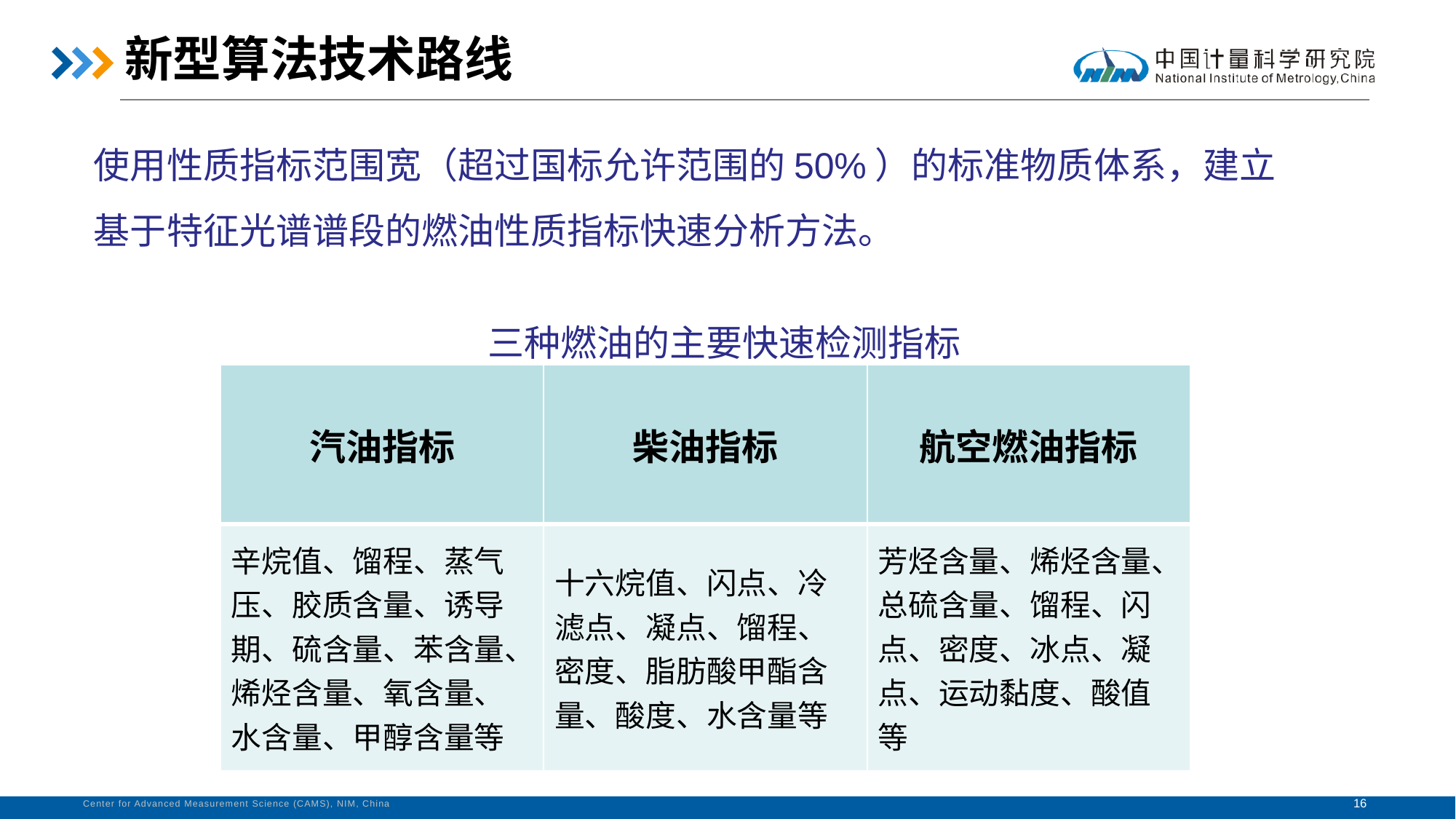

新型算法技术路线
使用性质指标范围宽（超过国标允许范围的50%）的标准物质体系，建立基于特征光谱谱段的燃油性质指标快速分析方法。
三种燃油的主要快速检测指标
| 汽油指标 | 柴油指标 | 航空燃油指标 |
| --- | --- | --- |
| 辛烷值、馏程、蒸气压、胶质含量、诱导期、硫含量、苯含量、烯烃含量、氧含量、水含量、甲醇含量等 | 十六烷值、闪点、冷滤点、凝点、馏程、密度、脂肪酸甲酯含量、酸度、水含量等 | 芳烃含量、烯烃含量、总硫含量、馏程、闪点、密度、冰点、凝点、运动黏度、酸值等 |